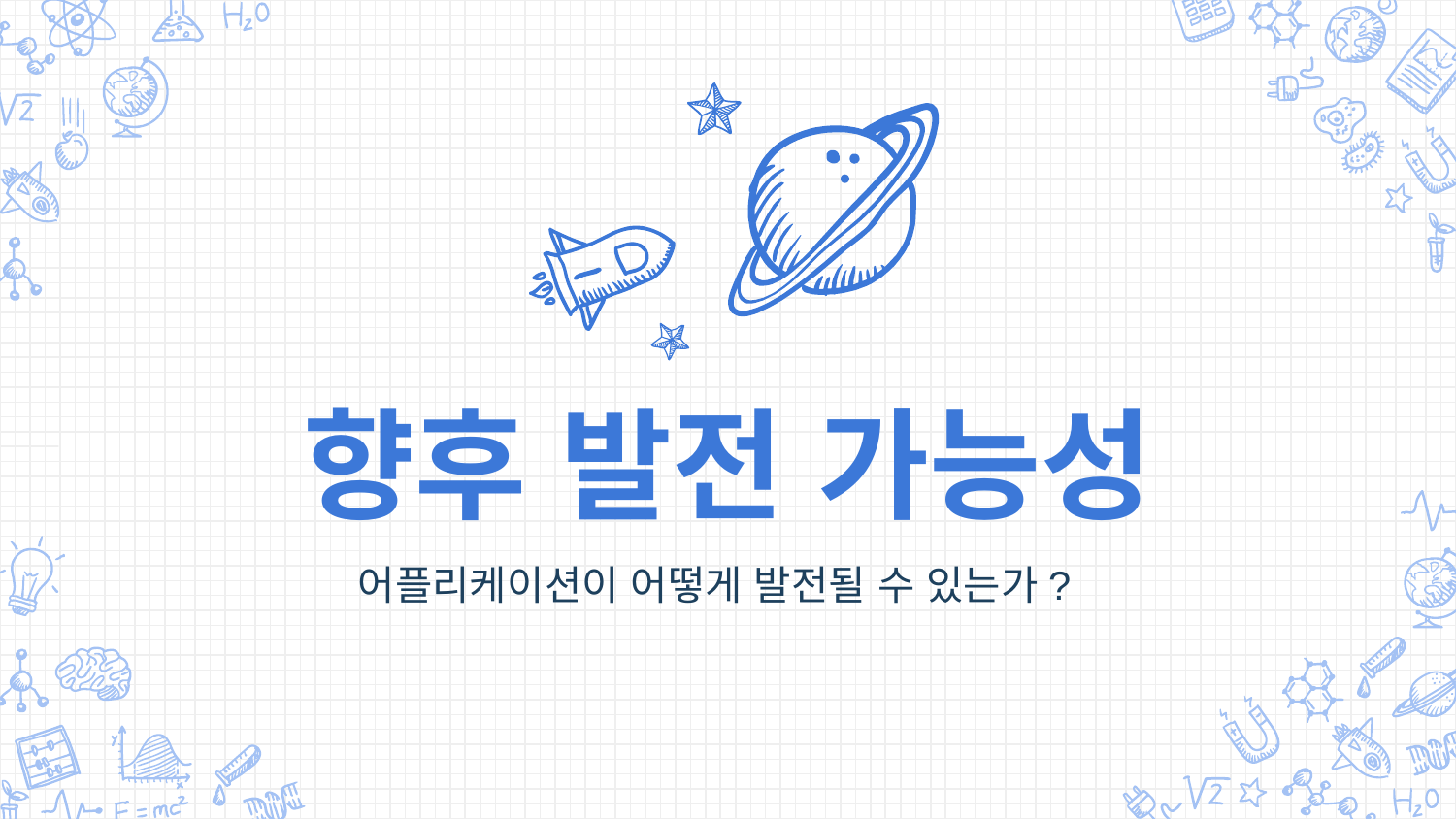

향후 발전 가능성
어플리케이션이 어떻게 발전될 수 있는가?